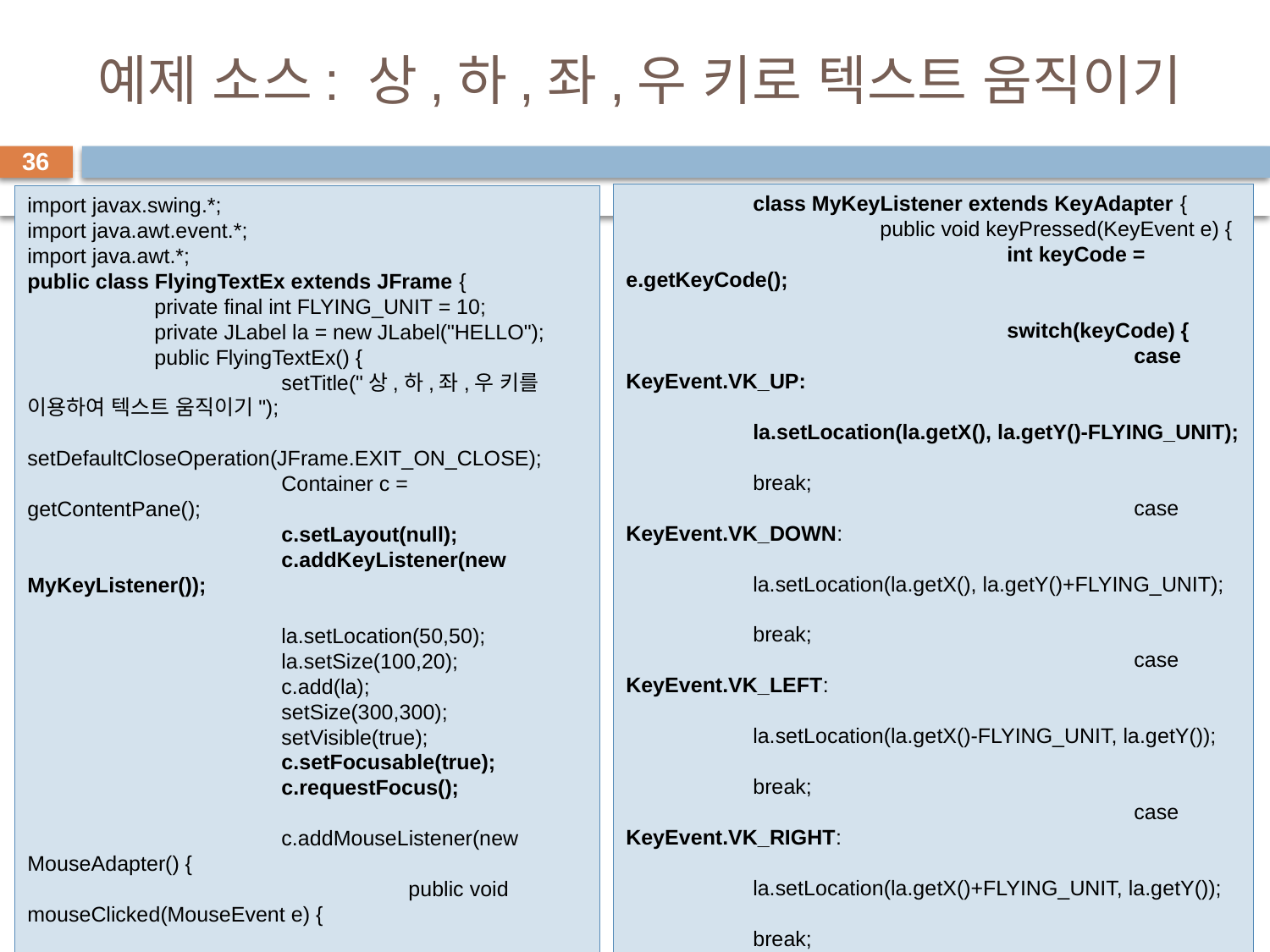

# 예제 소스: 상,하,좌,우 키로 텍스트 움직이기
36
	class MyKeyListener extends KeyAdapter {
		public void keyPressed(KeyEvent e) {
			int keyCode = e.getKeyCode();

			switch(keyCode) {
				case KeyEvent.VK_UP:
					la.setLocation(la.getX(), la.getY()-FLYING_UNIT);
					break;
				case KeyEvent.VK_DOWN:
					la.setLocation(la.getX(), la.getY()+FLYING_UNIT);
					break;
				case KeyEvent.VK_LEFT:
					la.setLocation(la.getX()-FLYING_UNIT, la.getY());
					break;
				case KeyEvent.VK_RIGHT:
					la.setLocation(la.getX()+FLYING_UNIT, la.getY());
					break;
			}
		}
	}

	public static void main(String [] args) {
		new FlyingTextEx();
	}
}
import javax.swing.*;
import java.awt.event.*;
import java.awt.*;
public class FlyingTextEx extends JFrame {
	private final int FLYING_UNIT = 10;
	private JLabel la = new JLabel("HELLO");
	public FlyingTextEx() {
		setTitle("상,하,좌,우 키를 이용하여 텍스트 움직이기");
		setDefaultCloseOperation(JFrame.EXIT_ON_CLOSE);
		Container c = getContentPane();
		c.setLayout(null);
		c.addKeyListener(new MyKeyListener());

		la.setLocation(50,50);
		la.setSize(100,20);
		c.add(la);
		setSize(300,300);
		setVisible(true);
		c.setFocusable(true);
		c.requestFocus();

		c.addMouseListener(new MouseAdapter() {
			public void mouseClicked(MouseEvent e) {
				Component com = (Component)e.getSource();
				com.setFocusable(true);
				com.requestFocus();
			}
		});
	}